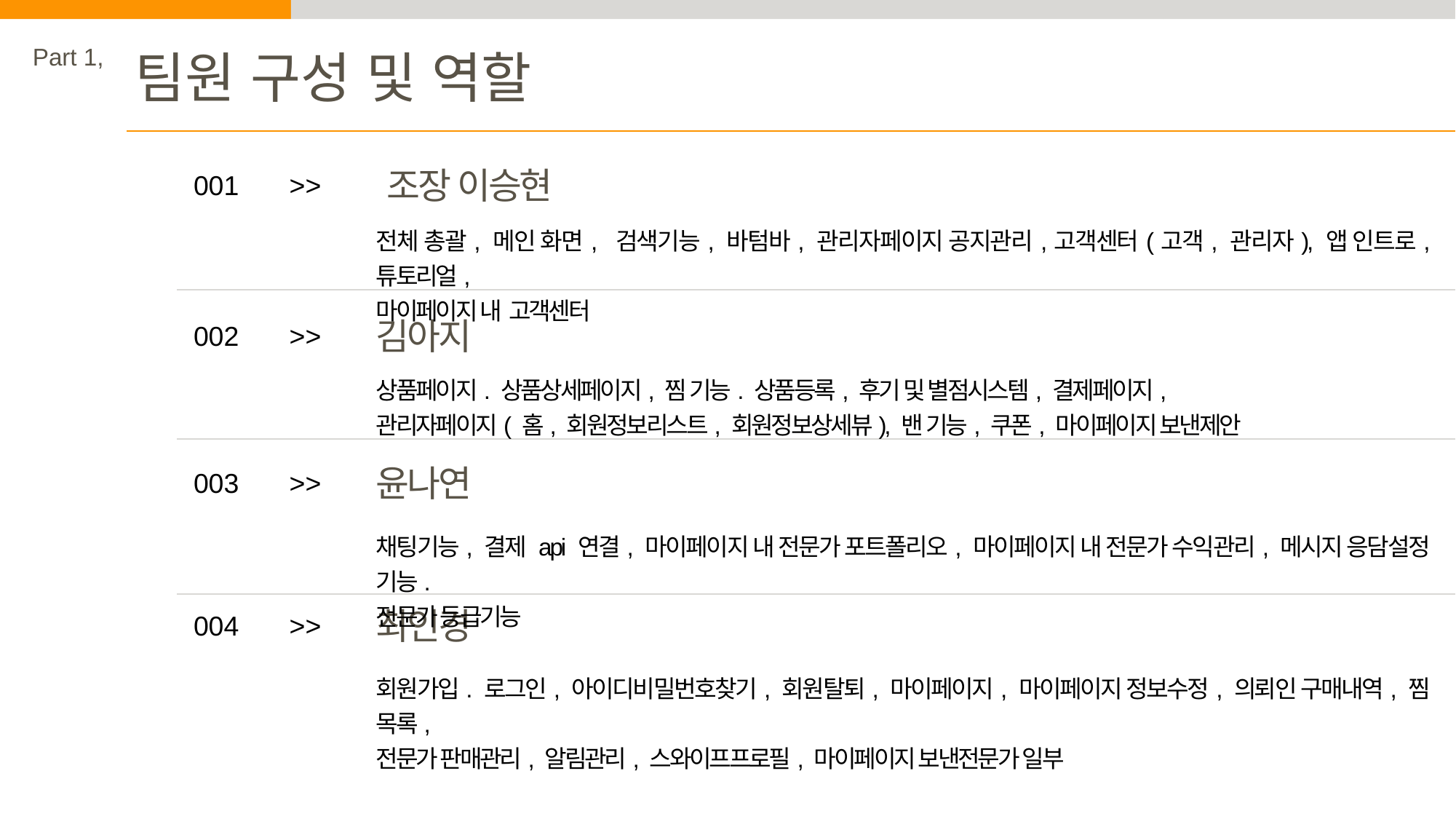

Part 1,
팀원 구성 및 역할
 조장 이승현
001
>>
전체 총괄, 메인 화면,  검색기능, 바텀바, 관리자페이지 공지관리,고객센터(고객, 관리자), 앱 인트로, 튜토리얼,
마이페이지 내  고객센터
김아지
002
>>
상품페이지. 상품상세페이지, 찜 기능. 상품등록, 후기 및 별점시스템, 결제페이지,
관리자페이지( 홈, 회원정보리스트, 회원정보상세뷰), 밴 기능, 쿠폰, 마이페이지 보낸제안
윤나연
003
>>
채팅기능, 결제 api 연결, 마이페이지 내 전문가 포트폴리오, 마이페이지 내 전문가 수익관리, 메시지 응담설정 기능.
전문가 등급기능
최인경
004
>>
회원가입. 로그인, 아이디비밀번호찾기, 회원탈퇴, 마이페이지, 마이페이지 정보수정, 의뢰인 구매내역, 찜 목록,
전문가 판매관리, 알림관리, 스와이프프로필, 마이페이지 보낸전문가 일부